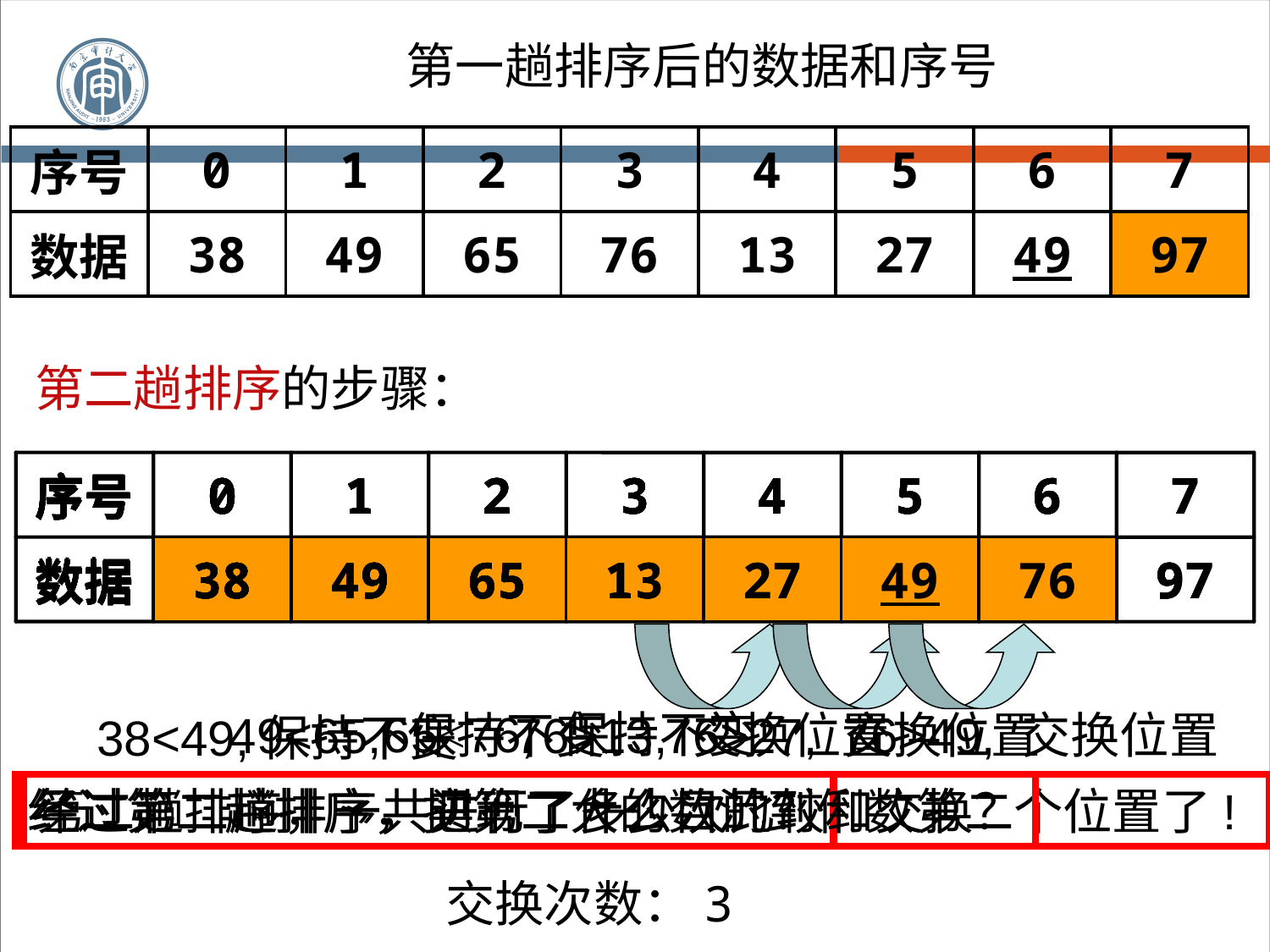

第一趟排序后的数据和序号
| 序号 | 0 | 1 | 2 | 3 | 4 | 5 | 6 | 7 |
| --- | --- | --- | --- | --- | --- | --- | --- | --- |
| 数据 | 38 | 49 | 65 | 76 | 13 | 27 | 49 | 97 |
第二趟排序的步骤：
序号

0

1

2

3

4

5

6

7

数据

38
49
65
76
13
27
49
97

| 序号 | 0 | 1 | 2 | 3 | 4 | 5 | 6 | 7 |
| --- | --- | --- | --- | --- | --- | --- | --- | --- |
| 数据 | 38 | 49 | 65 | 76 | 13 | 27 | 49 | 97 |
| 序号 | 0 | 1 | 2 | 3 | 4 | 5 | 6 | 7 |
| --- | --- | --- | --- | --- | --- | --- | --- | --- |
| 数据 | 38 | 49 | 65 | 76 | 13 | 27 | 49 | 97 |
| 序号 | 0 | 1 | 2 | 3 | 4 | 5 | 6 | 7 |
| --- | --- | --- | --- | --- | --- | --- | --- | --- |
| 数据 | 38 | 49 | 65 | 76 | 13 | 27 | 49 | 97 |
| 序号 | 0 | 1 | 2 | 3 | 4 | 5 | 6 | 7 |
| --- | --- | --- | --- | --- | --- | --- | --- | --- |
| 数据 | 38 | 49 | 65 | 13 | 76 | 27 | 49 | 97 |
| 序号 | 0 | 1 | 2 | 3 | 4 | 5 | 6 | 7 |
| --- | --- | --- | --- | --- | --- | --- | --- | --- |
| 数据 | 38 | 49 | 65 | 13 | 27 | 76 | 49 | 97 |
| 序号 | 0 | 1 | 2 | 3 | 4 | 5 | 6 | 7 |
| --- | --- | --- | --- | --- | --- | --- | --- | --- |
| 数据 | 38 | 49 | 65 | 13 | 27 | 49 | 76 | 97 |

65<76, 保持不变
49<65, 保持不变
76>13, 交换位置
76>27, 交换位置
76>49, 交换位置
38<49,保持不变
经过第二趟排序，实现了什么目的？
经过第二趟排序，把第二大的数沉到倒数第二个位置了!
第二趟排序，一共进行了多少次比较和交换？
交换次数：3